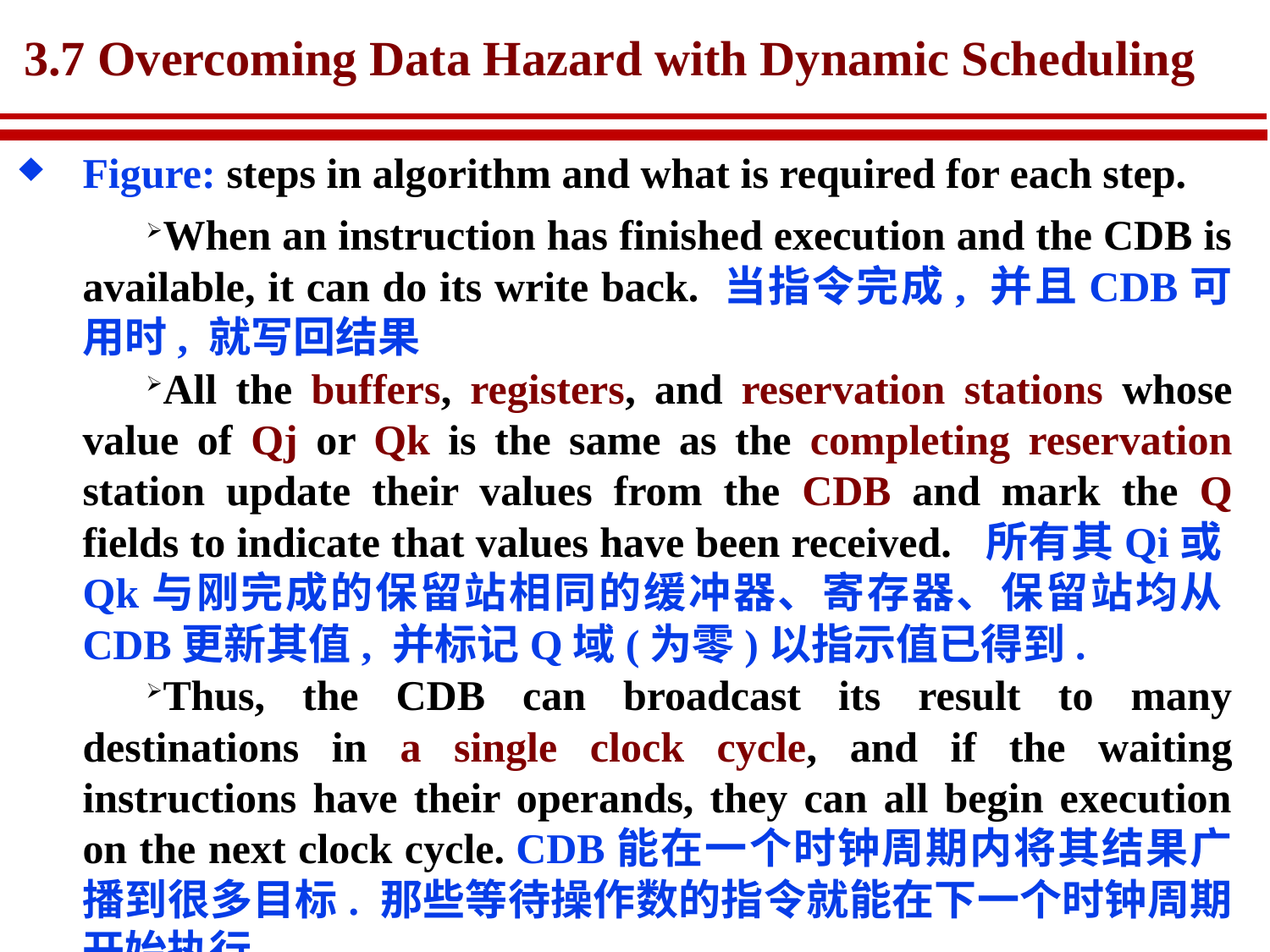

# 3.7 Overcoming Data Hazard with Dynamic Scheduling
Figure: steps in algorithm and what is required for each step.
When an instruction has finished execution and the CDB is available, it can do its write back. 当指令完成, 并且CDB可用时, 就写回结果
All the buffers, registers, and reservation stations whose value of Qj or Qk is the same as the completing reservation station update their values from the CDB and mark the Q fields to indicate that values have been received.  所有其Qi或Qk与刚完成的保留站相同的缓冲器、寄存器、保留站均从CDB更新其值, 并标记Q域(为零)以指示值已得到.
Thus, the CDB can broadcast its result to many destinations in a single clock cycle, and if the waiting instructions have their operands, they can all begin execution on the next clock cycle. CDB能在一个时钟周期内将其结果广播到很多目标. 那些等待操作数的指令就能在下一个时钟周期开始执行.